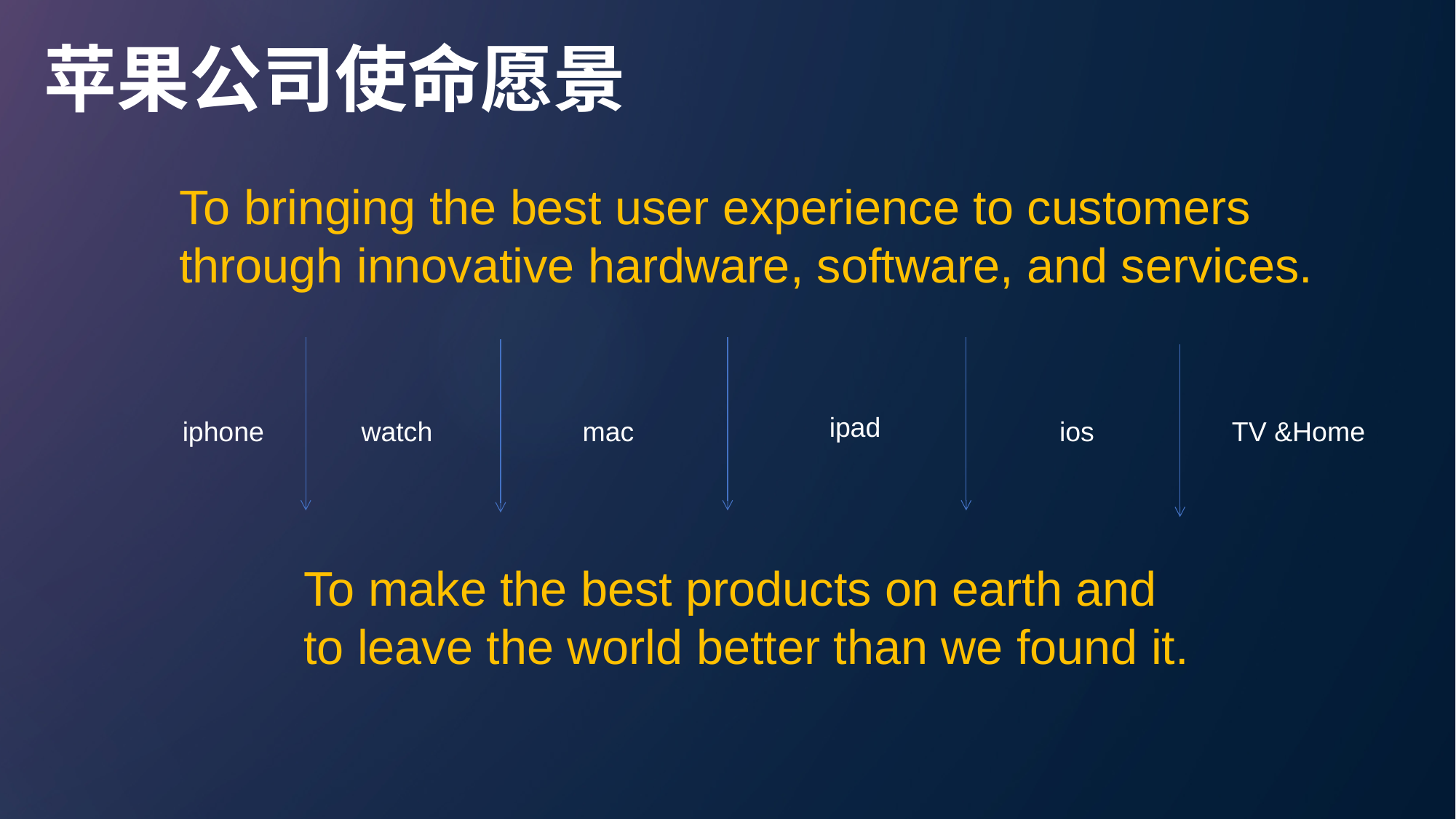

苹果公司使命愿景
To bringing the best user experience to customers
through innovative hardware, software, and services.
ipad
iphone
watch
mac
ios
TV &Home
To make the best products on earth and
to leave the world better than we found it.